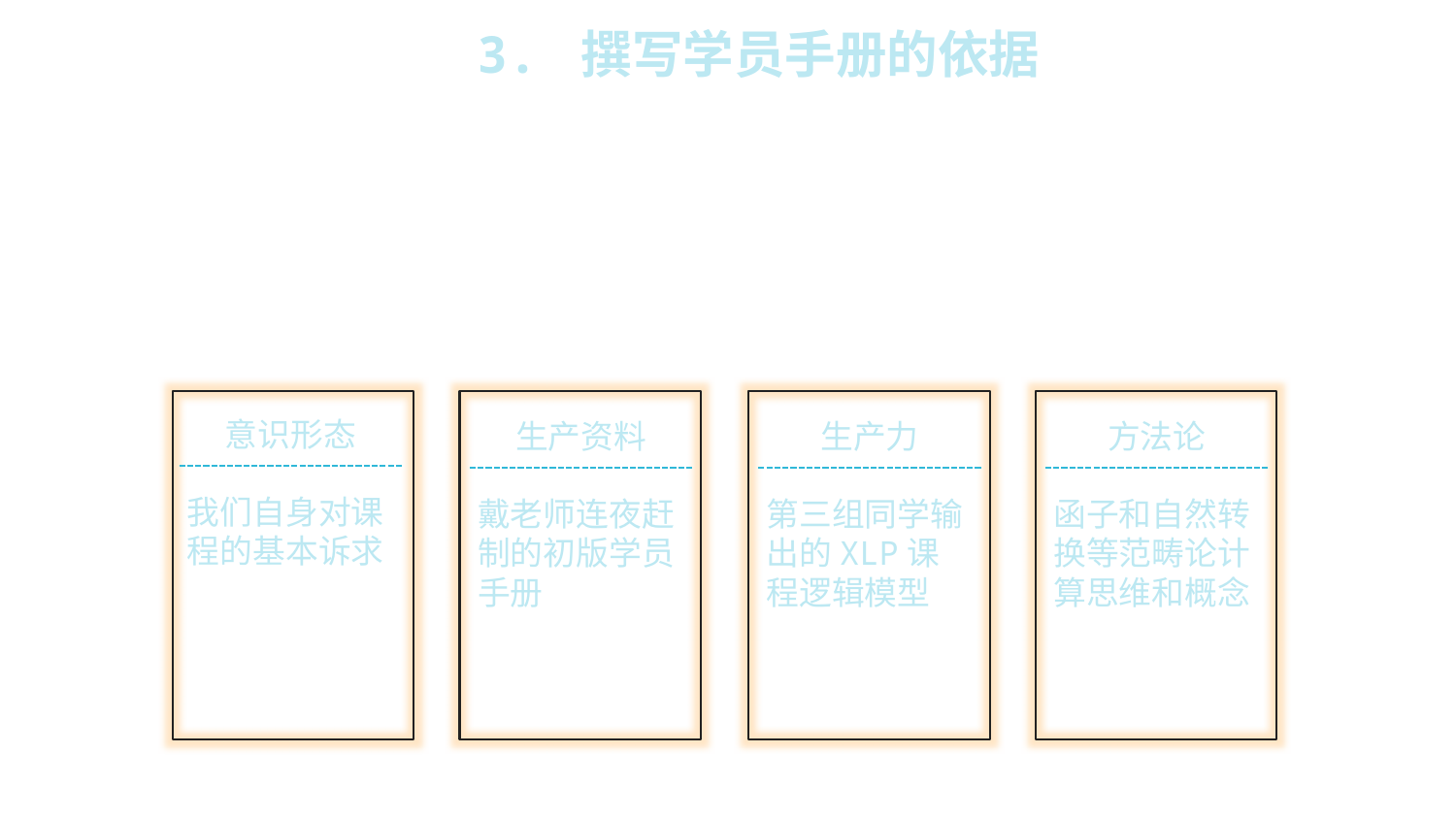

3. 撰写学员手册的依据

1.

2.

3.

4.

意识形态
生产资料
生产力
方法论
我们自身对课程的基本诉求
函子和自然转换等范畴论计算思维和概念
戴老师连夜赶制的初版学员手册
第三组同学输出的XLP课程逻辑模型